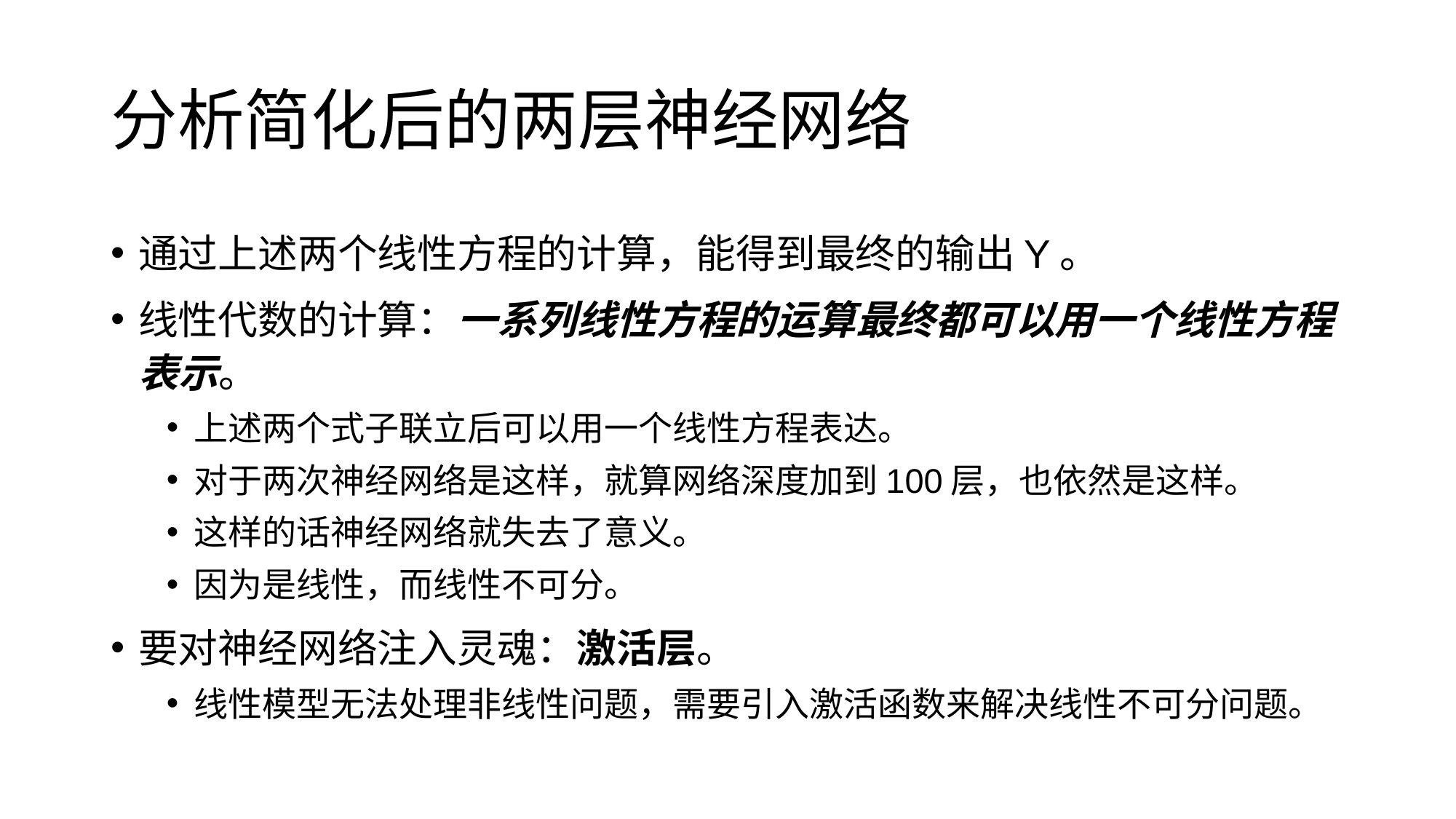

# 分析简化后的两层神经网络
通过上述两个线性方程的计算，能得到最终的输出Y。
线性代数的计算：一系列线性方程的运算最终都可以用一个线性方程表示。
上述两个式子联立后可以用一个线性方程表达。
对于两次神经网络是这样，就算网络深度加到100层，也依然是这样。
这样的话神经网络就失去了意义。
因为是线性，而线性不可分。
要对神经网络注入灵魂：激活层。
线性模型无法处理非线性问题，需要引入激活函数来解决线性不可分问题。